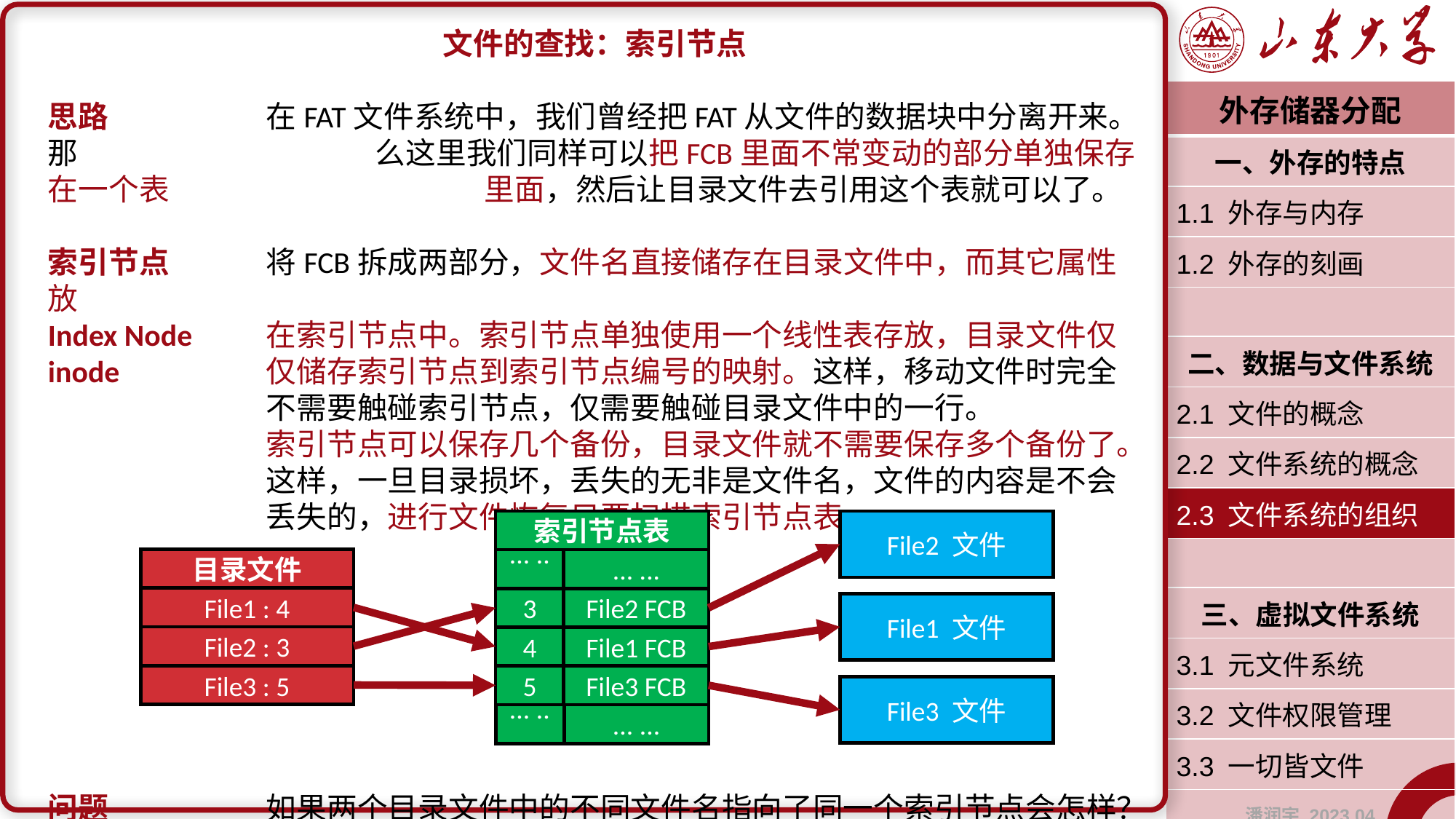

文件的查找：索引节点

思路		在FAT文件系统中，我们曾经把FAT从文件的数据块中分离开来。那			么这里我们同样可以把FCB里面不常变动的部分单独保存在一个表			里面，然后让目录文件去引用这个表就可以了。

索引节点	将FCB拆成两部分，文件名直接储存在目录文件中，而其它属性放
Index Node	在索引节点中。索引节点单独使用一个线性表存放，目录文件仅
inode		仅储存索引节点到索引节点编号的映射。这样，移动文件时完全			不需要触碰索引节点，仅需要触碰目录文件中的一行。
		索引节点可以保存几个备份，目录文件就不需要保存多个备份了。		这样，一旦目录损坏，丢失的无非是文件名，文件的内容是不会			丢失的，进行文件恢复只要扫描索引节点表。

问题		如果两个目录文件中的不同文件名指向了同一个索引节点会怎样？
| 外存储器分配 |
| --- |
| 一、外存的特点 |
| 1.1 外存与内存 |
| 1.2 外存的刻画 |
|  |
| 二、数据与文件系统 |
| 2.1 文件的概念 |
| 2.2 文件系统的概念 |
| 2.3 文件系统的组织 |
|  |
| 三、虚拟文件系统 |
| 3.1 元文件系统 |
| 3.2 文件权限管理 |
| 3.3 一切皆文件 |
| 潘润宇 2023.04 |
索引节点表
File2 文件
目录文件
... ...
... ...
File1 : 4
3
File2 FCB
File1 文件
File2 : 3
4
File1 FCB
File3 : 5
5
File3 FCB
File3 文件
... ...
... ...